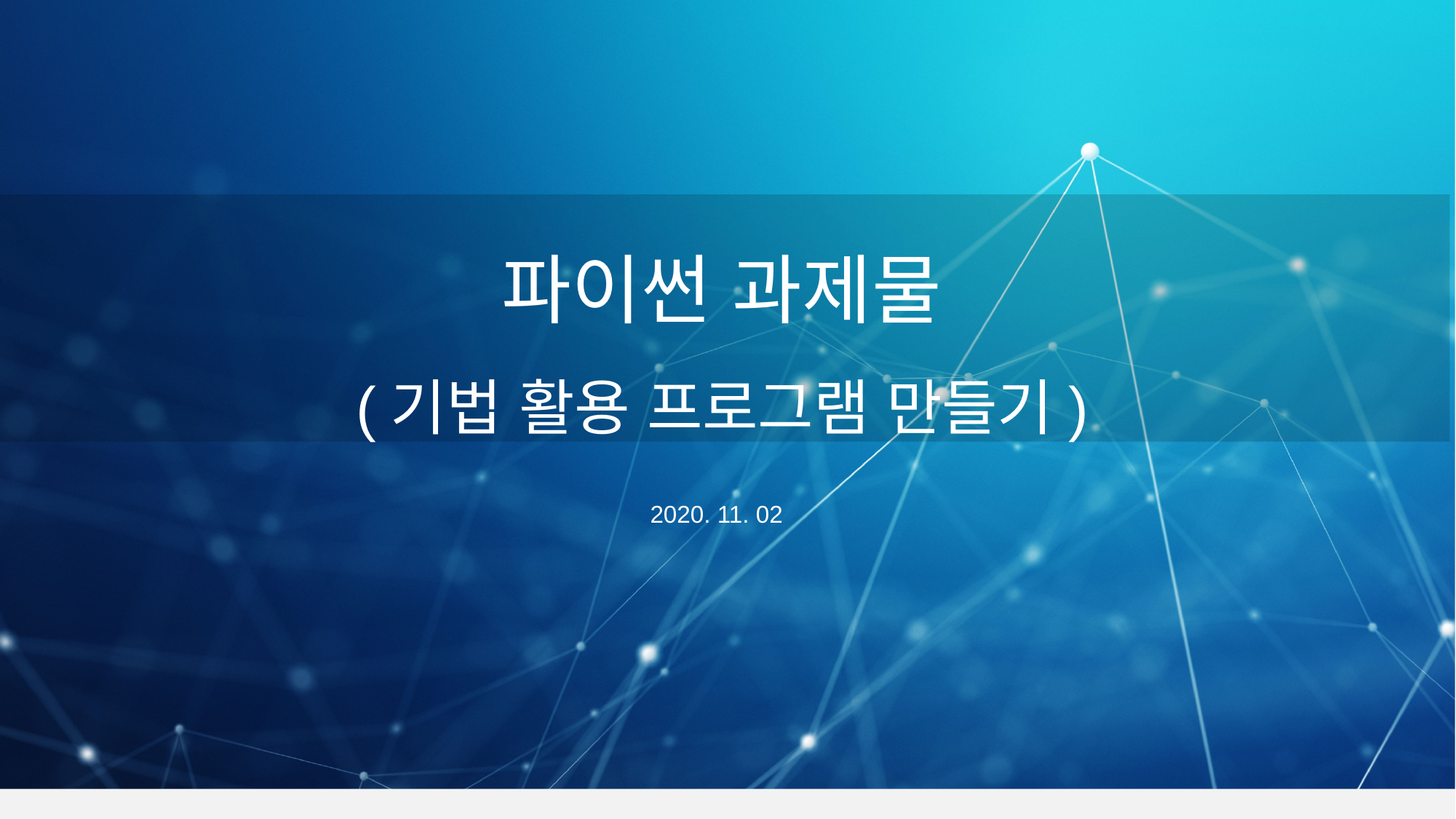

파이썬 과제물
(기법 활용 프로그램 만들기)
2020. 11. 02